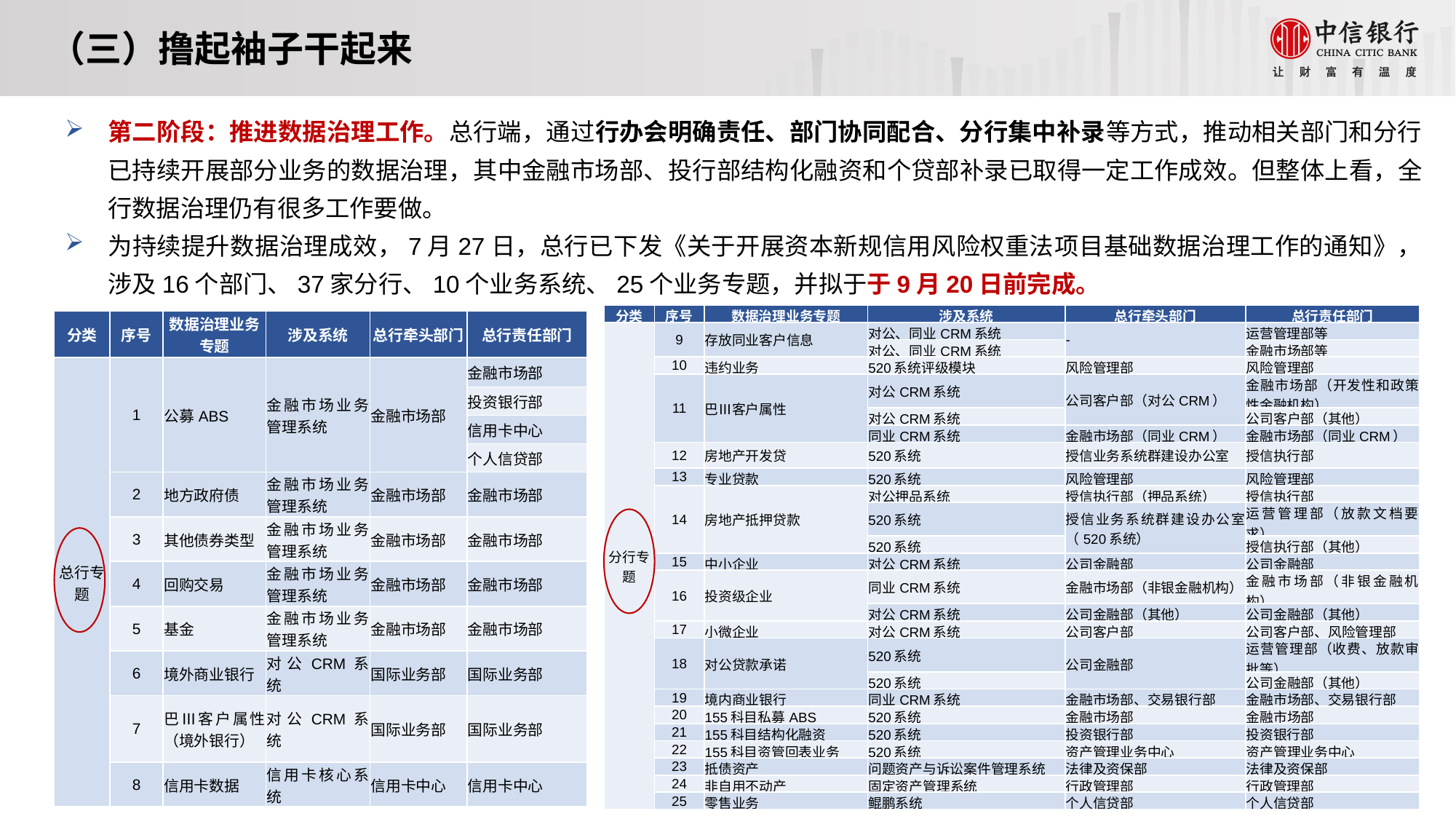

（三）撸起袖子干起来
第二阶段：推进数据治理工作。总行端，通过行办会明确责任、部门协同配合、分行集中补录等方式，推动相关部门和分行已持续开展部分业务的数据治理，其中金融市场部、投行部结构化融资和个贷部补录已取得一定工作成效。但整体上看，全行数据治理仍有很多工作要做。
为持续提升数据治理成效，7月27日，总行已下发《关于开展资本新规信用风险权重法项目基础数据治理工作的通知》，涉及16个部门、37家分行、10个业务系统、25个业务专题，并拟于于9月20日前完成。
| 分类 | 序号 | 数据治理业务专题 | 涉及系统 | 总行牵头部门 | 总行责任部门 |
| --- | --- | --- | --- | --- | --- |
| 分行专题 | 9 | 存放同业客户信息 | 对公、同业CRM系统 | - | 运营管理部等 |
|  |  |  | 对公、同业CRM系统 |  | 金融市场部等 |
|  | 10 | 违约业务 | 520系统评级模块 | 风险管理部 | 风险管理部 |
|  | 11 | 巴Ⅲ客户属性 | 对公CRM系统 | 公司客户部（对公CRM） | 金融市场部（开发性和政策性金融机构） |
|  |  |  | 对公CRM系统 |  | 公司客户部（其他） |
|  |  |  | 同业CRM系统 | 金融市场部（同业CRM） | 金融市场部（同业CRM） |
|  | 12 | 房地产开发贷 | 520系统 | 授信业务系统群建设办公室 | 授信执行部 |
|  | 13 | 专业贷款 | 520系统 | 风险管理部 | 风险管理部 |
|  | 14 | 房地产抵押贷款 | 对公押品系统 | 授信执行部（押品系统） | 授信执行部 |
|  |  |  | 520系统 | 授信业务系统群建设办公室（520系统） | 运营管理部（放款文档要求） |
|  |  |  | 520系统 |  | 授信执行部（其他） |
|  | 15 | 中小企业 | 对公CRM系统 | 公司金融部 | 公司金融部 |
|  | 16 | 投资级企业 | 同业CRM系统 | 金融市场部（非银金融机构） | 金融市场部（非银金融机构） |
|  |  |  | 对公CRM系统 | 公司金融部（其他） | 公司金融部（其他） |
|  | 17 | 小微企业 | 对公CRM系统 | 公司客户部 | 公司客户部、风险管理部 |
|  | 18 | 对公贷款承诺 | 520系统 | 公司金融部 | 运营管理部（收费、放款审批等） |
|  |  |  | 520系统 |  | 公司金融部（其他） |
|  | 19 | 境内商业银行 | 同业CRM系统 | 金融市场部、交易银行部 | 金融市场部、交易银行部 |
|  | 20 | 155科目私募ABS | 520系统 | 金融市场部 | 金融市场部 |
|  | 21 | 155科目结构化融资 | 520系统 | 投资银行部 | 投资银行部 |
|  | 22 | 155科目资管回表业务 | 520系统 | 资产管理业务中心 | 资产管理业务中心 |
|  | 23 | 抵债资产 | 问题资产与诉讼案件管理系统 | 法律及资保部 | 法律及资保部 |
|  | 24 | 非自用不动产 | 固定资产管理系统 | 行政管理部 | 行政管理部 |
|  | 25 | 零售业务 | 鲲鹏系统 | 个人信贷部 | 个人信贷部 |
| 分类 | 序号 | 数据治理业务专题 | 涉及系统 | 总行牵头部门 | 总行责任部门 |
| --- | --- | --- | --- | --- | --- |
| 总行专题 | 1 | 公募ABS | 金融市场业务管理系统 | 金融市场部 | 金融市场部 |
|  |  |  |  |  | 投资银行部 |
|  |  |  |  |  | 信用卡中心 |
|  |  |  |  |  | 个人信贷部 |
|  | 2 | 地方政府债 | 金融市场业务管理系统 | 金融市场部 | 金融市场部 |
|  | 3 | 其他债券类型 | 金融市场业务管理系统 | 金融市场部 | 金融市场部 |
|  | 4 | 回购交易 | 金融市场业务管理系统 | 金融市场部 | 金融市场部 |
|  | 5 | 基金 | 金融市场业务管理系统 | 金融市场部 | 金融市场部 |
|  | 6 | 境外商业银行 | 对公CRM系统 | 国际业务部 | 国际业务部 |
|  | 7 | 巴Ⅲ客户属性（境外银行） | 对公CRM系统 | 国际业务部 | 国际业务部 |
|  | 8 | 信用卡数据 | 信用卡核心系统 | 信用卡中心 | 信用卡中心 |

9